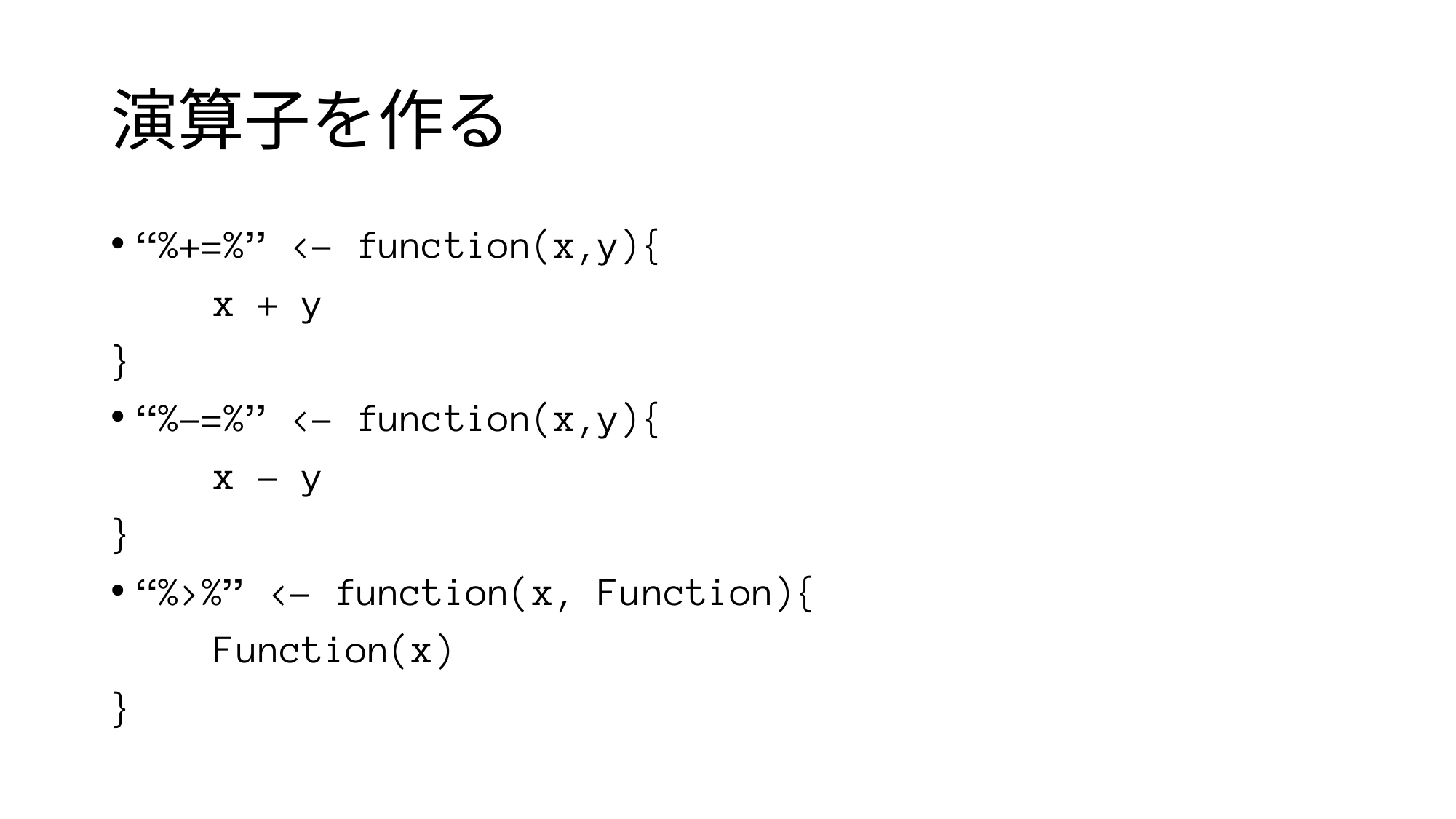

# 演算子を作る
“%+=%” <- function(x,y){
	x + y
}
“%-=%” <- function(x,y){
	x - y
}
“%>%” <- function(x, Function){
	Function(x)
}